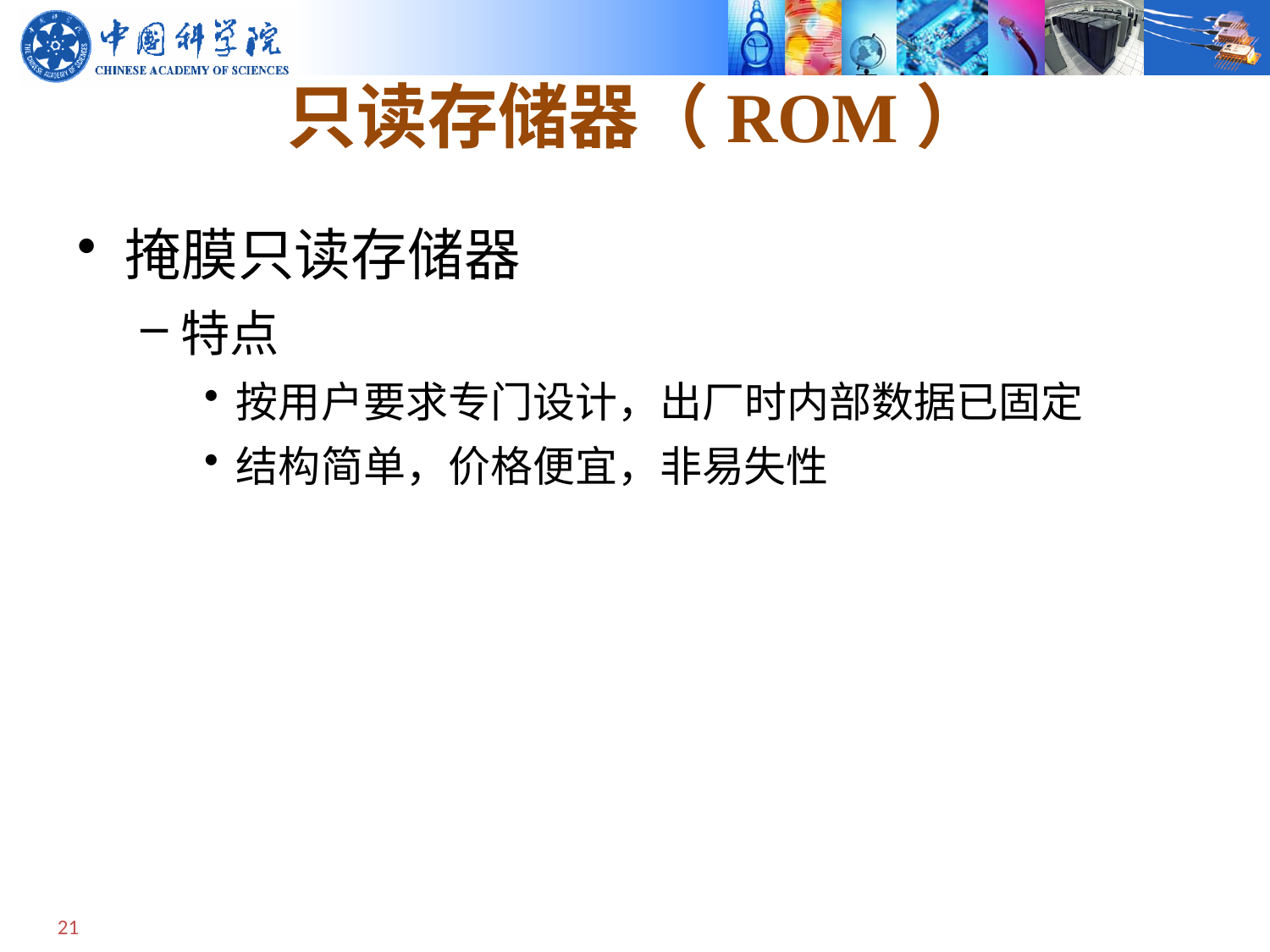

# 只读存储器（ROM）
掩膜只读存储器
特点
按用户要求专门设计，出厂时内部数据已固定
结构简单，价格便宜，非易失性